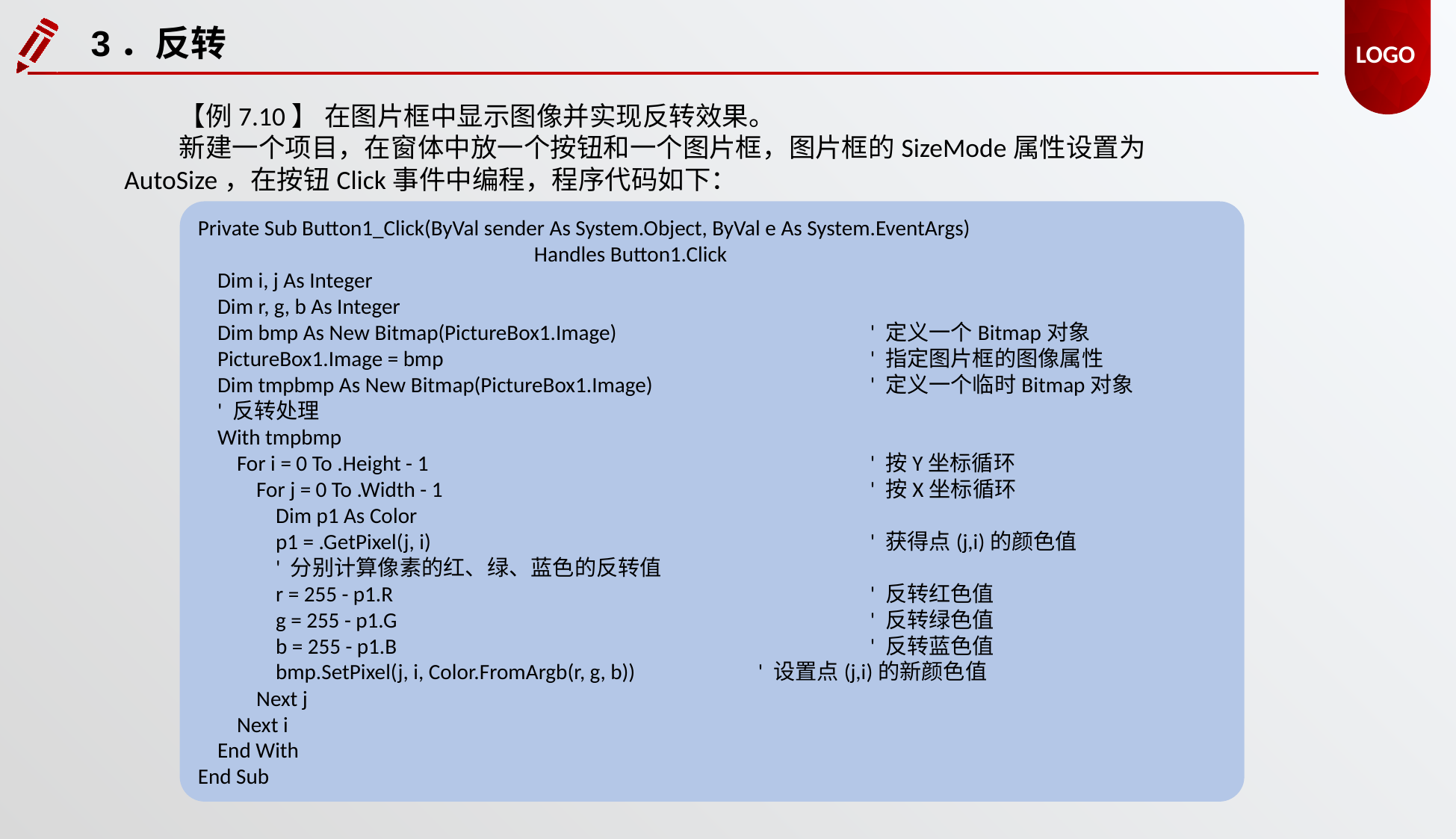

3．反转
【例7.10】 在图片框中显示图像并实现反转效果。
新建一个项目，在窗体中放一个按钮和一个图片框，图片框的SizeMode属性设置为AutoSize，在按钮Click事件中编程，程序代码如下：
Private Sub Button1_Click(ByVal sender As System.Object, ByVal e As System.EventArgs)
			Handles Button1.Click
    Dim i, j As Integer
    Dim r, g, b As Integer
    Dim bmp As New Bitmap(PictureBox1.Image) 			' 定义一个Bitmap对象
    PictureBox1.Image = bmp 				' 指定图片框的图像属性
    Dim tmpbmp As New Bitmap(PictureBox1.Image) 		' 定义一个临时Bitmap对象
    ' 反转处理
    With tmpbmp
        For i = 0 To .Height - 1 				' 按Y坐标循环
            For j = 0 To .Width - 1 				' 按X坐标循环
                Dim p1 As Color
                p1 = .GetPixel(j, i) 				' 获得点(j,i)的颜色值
                ' 分别计算像素的红、绿、蓝色的反转值
                r = 255 - p1.R 					' 反转红色值
                g = 255 - p1.G 					' 反转绿色值
                b = 255 - p1.B 					' 反转蓝色值
                bmp.SetPixel(j, i, Color.FromArgb(r, g, b)) 		' 设置点(j,i)的新颜色值
            Next j
        Next i
    End With
End Sub